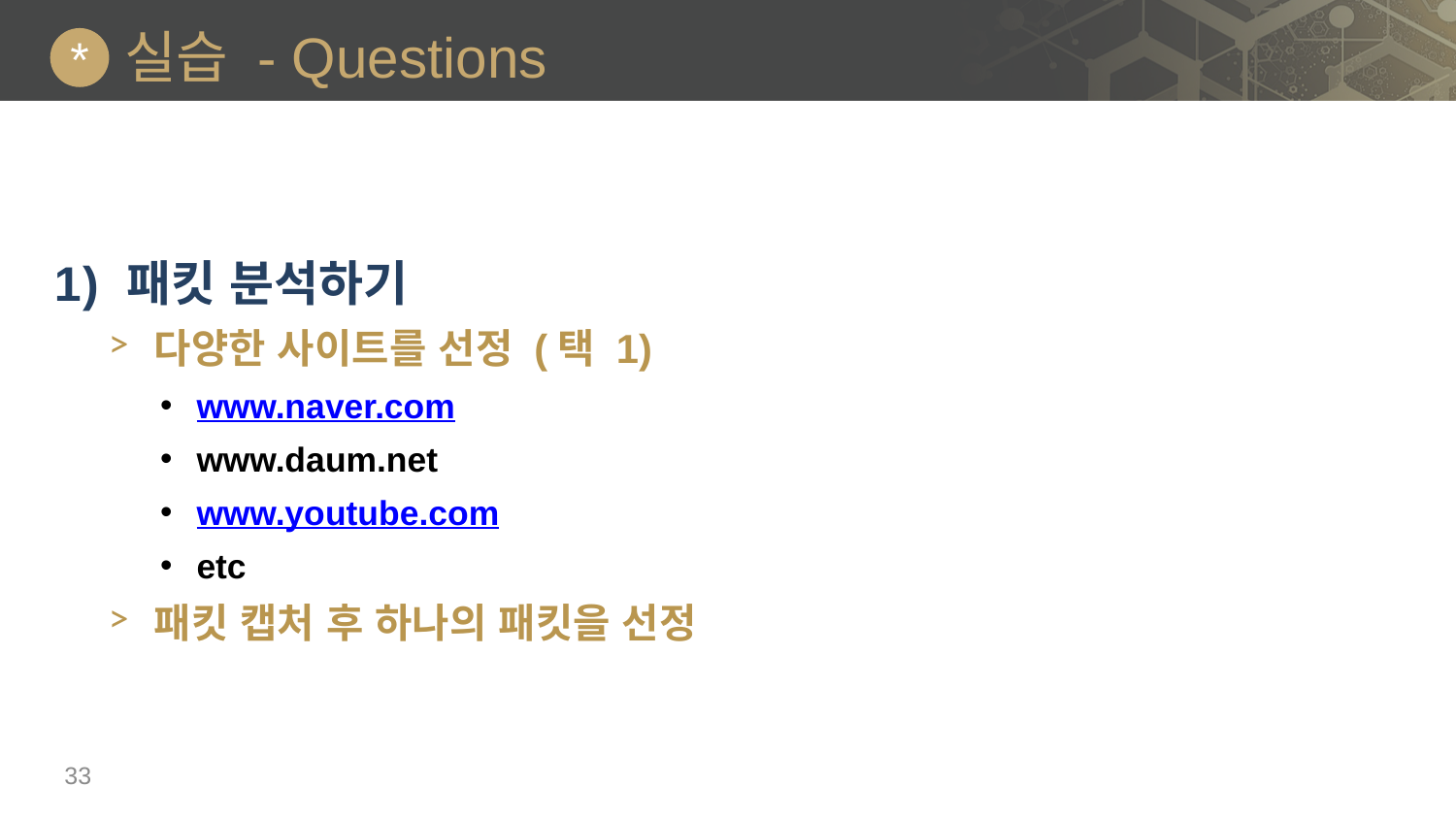

# 실습 - Questions
*
패킷 분석하기
다양한 사이트를 선정 (택 1)
www.naver.com
www.daum.net
www.youtube.com
etc
패킷 캡처 후 하나의 패킷을 선정
33